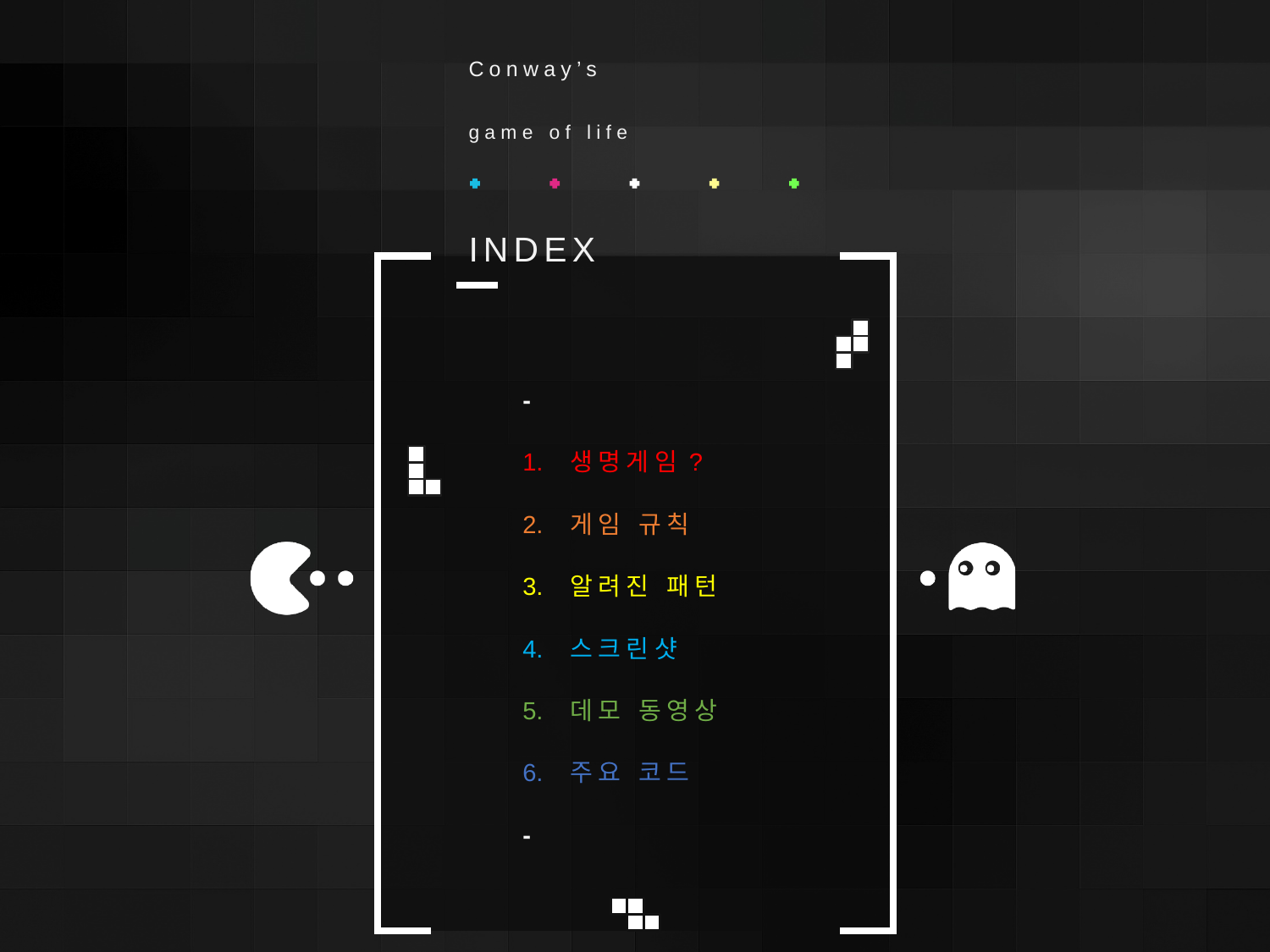

Conway’s
game of life
INDEX
-
생명게임?
게임 규칙
알려진 패턴
스크린샷
데모 동영상
주요 코드
-